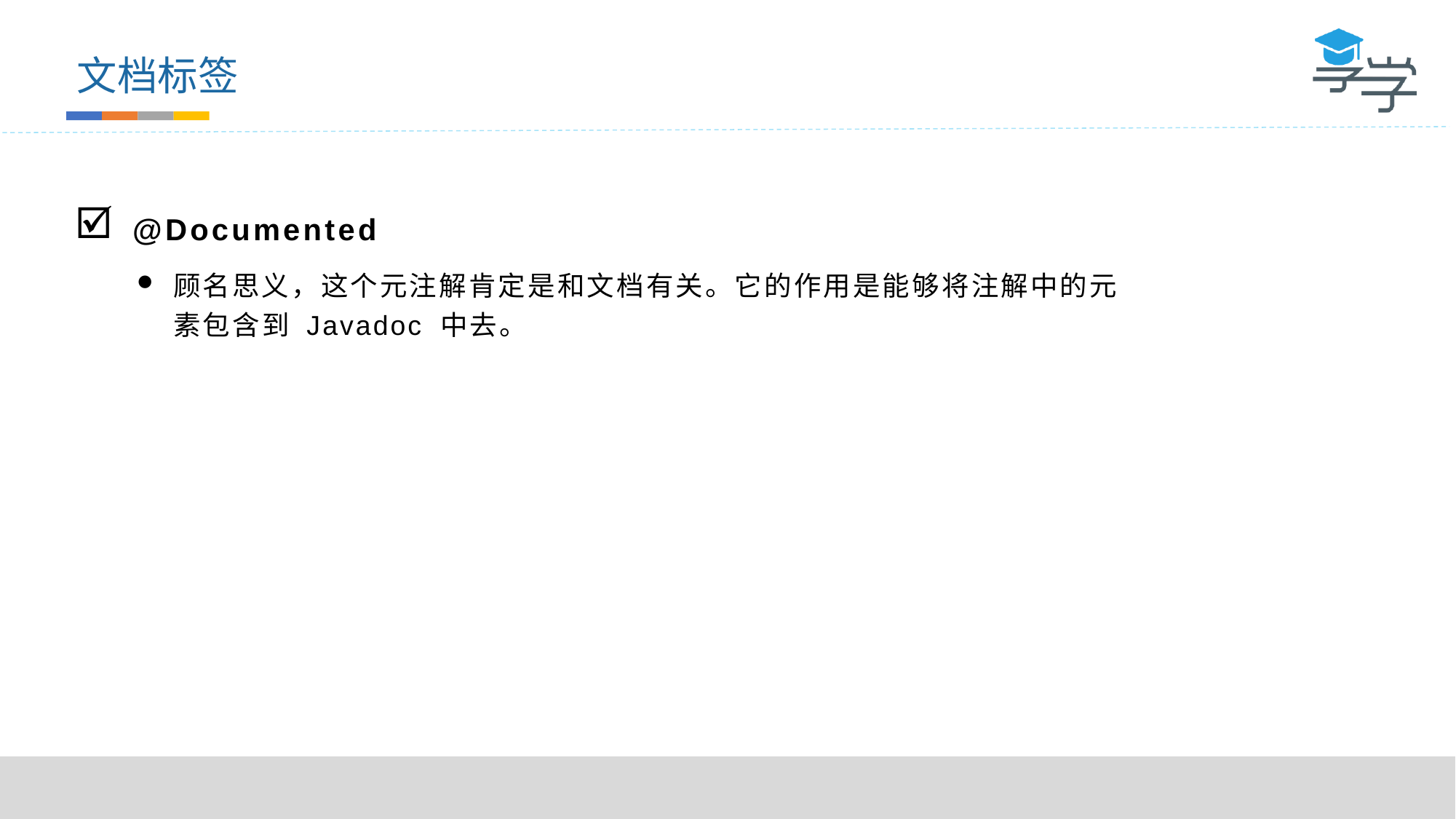

文档标签

@Documented
顾名思义，这个元注解肯定是和文档有关。它的作用是能够将注解中的元素包含到 Javadoc 中去。